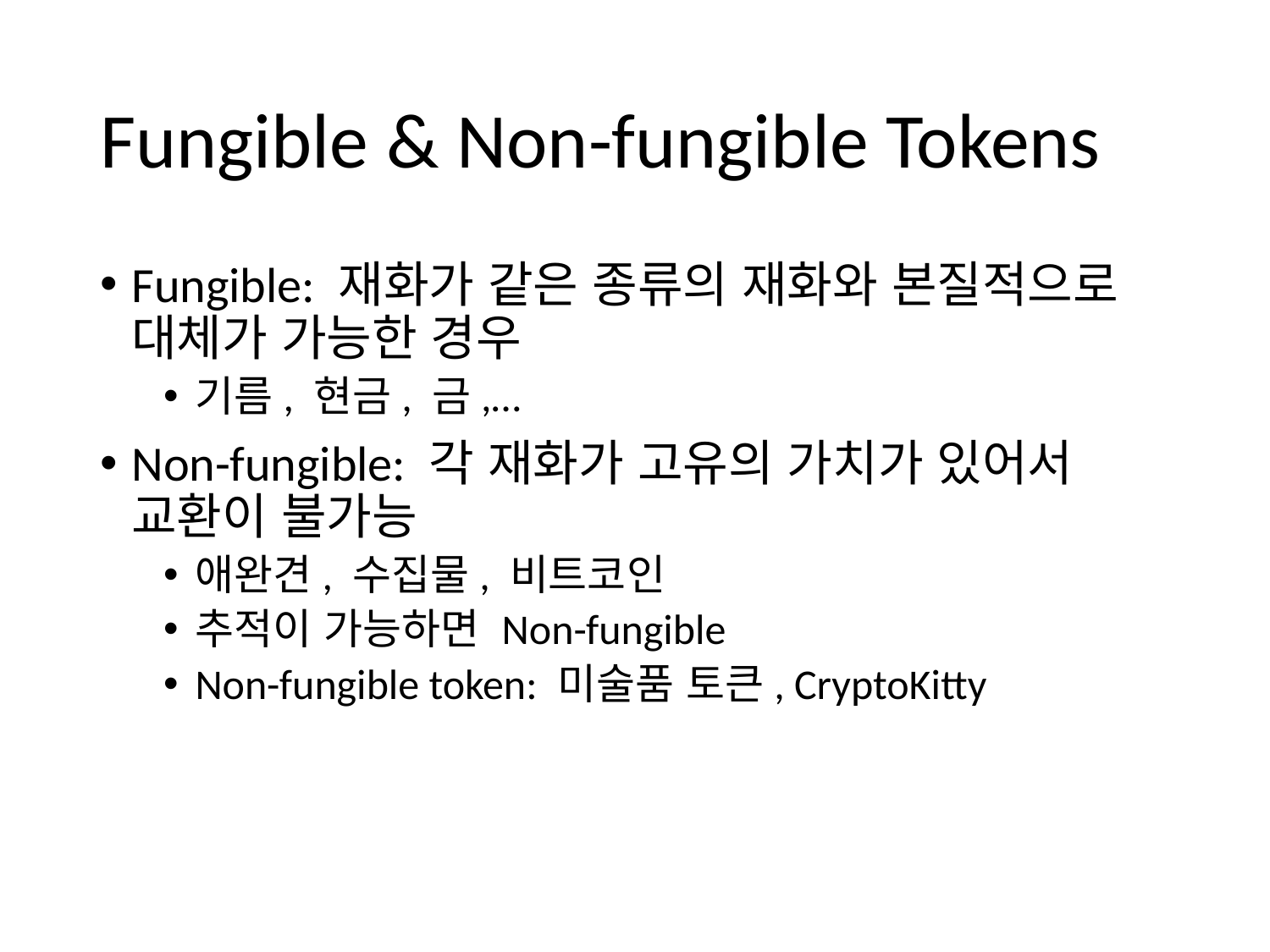

# Fungible & Non-fungible Tokens
Fungible: 재화가 같은 종류의 재화와 본질적으로 대체가 가능한 경우
기름, 현금, 금,…
Non-fungible: 각 재화가 고유의 가치가 있어서 교환이 불가능
애완견, 수집물, 비트코인
추적이 가능하면 Non-fungible
Non-fungible token: 미술품 토큰, CryptoKitty